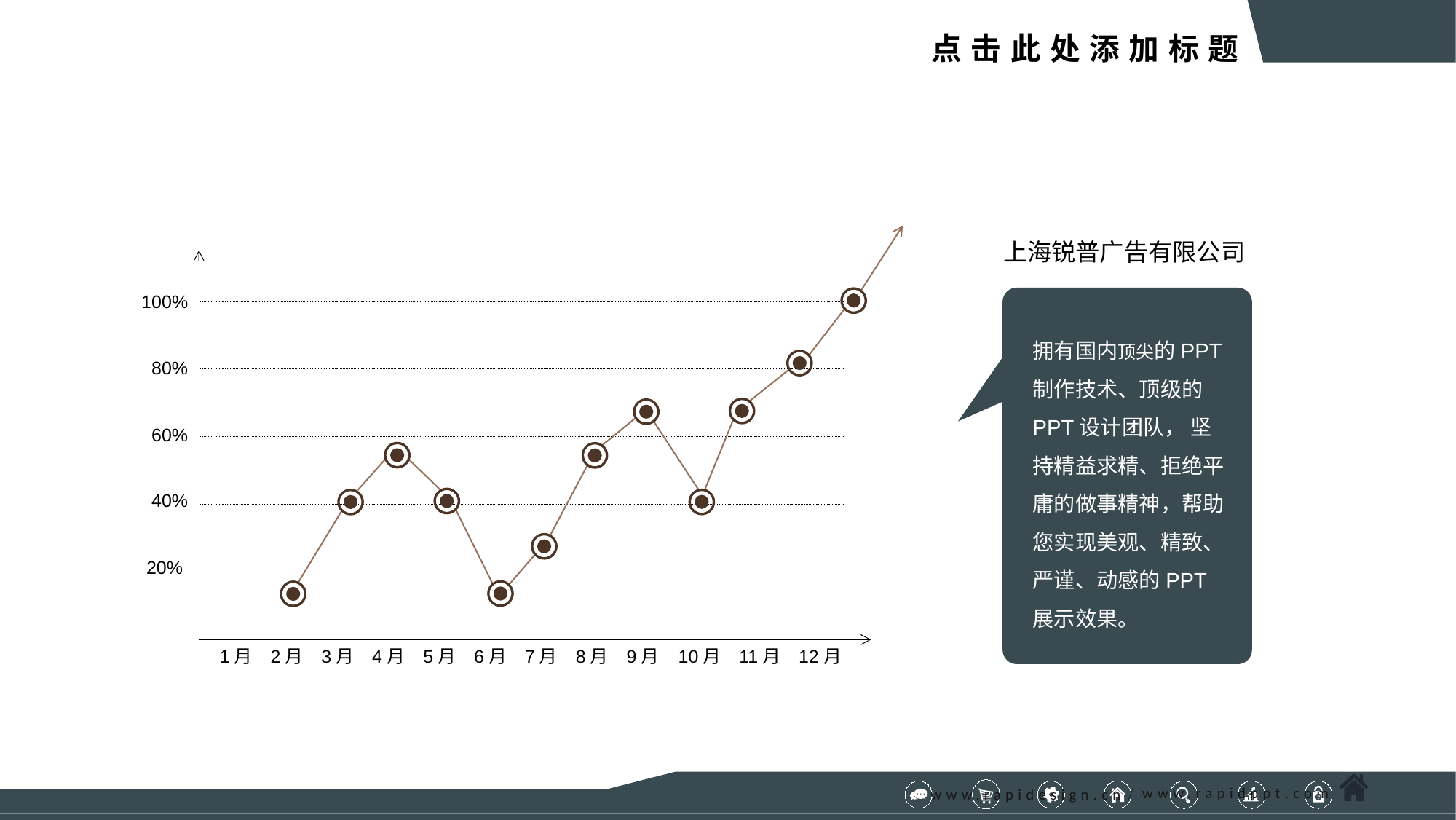

点击此处添加标题

上海锐普广告有限公司
100%
80%
60%
40%
20%
1月
2月
3月
4月
5月
6月
7月
8月
9月
10月
11月
12月

拥有国内顶尖的PPT制作技术、顶级的PPT设计团队， 坚持精益求精、拒绝平庸的做事精神，帮助您实现美观、精致、严谨、动感的PPT展示效果。

   www.rapidppt.com
www.rapidesign.cn